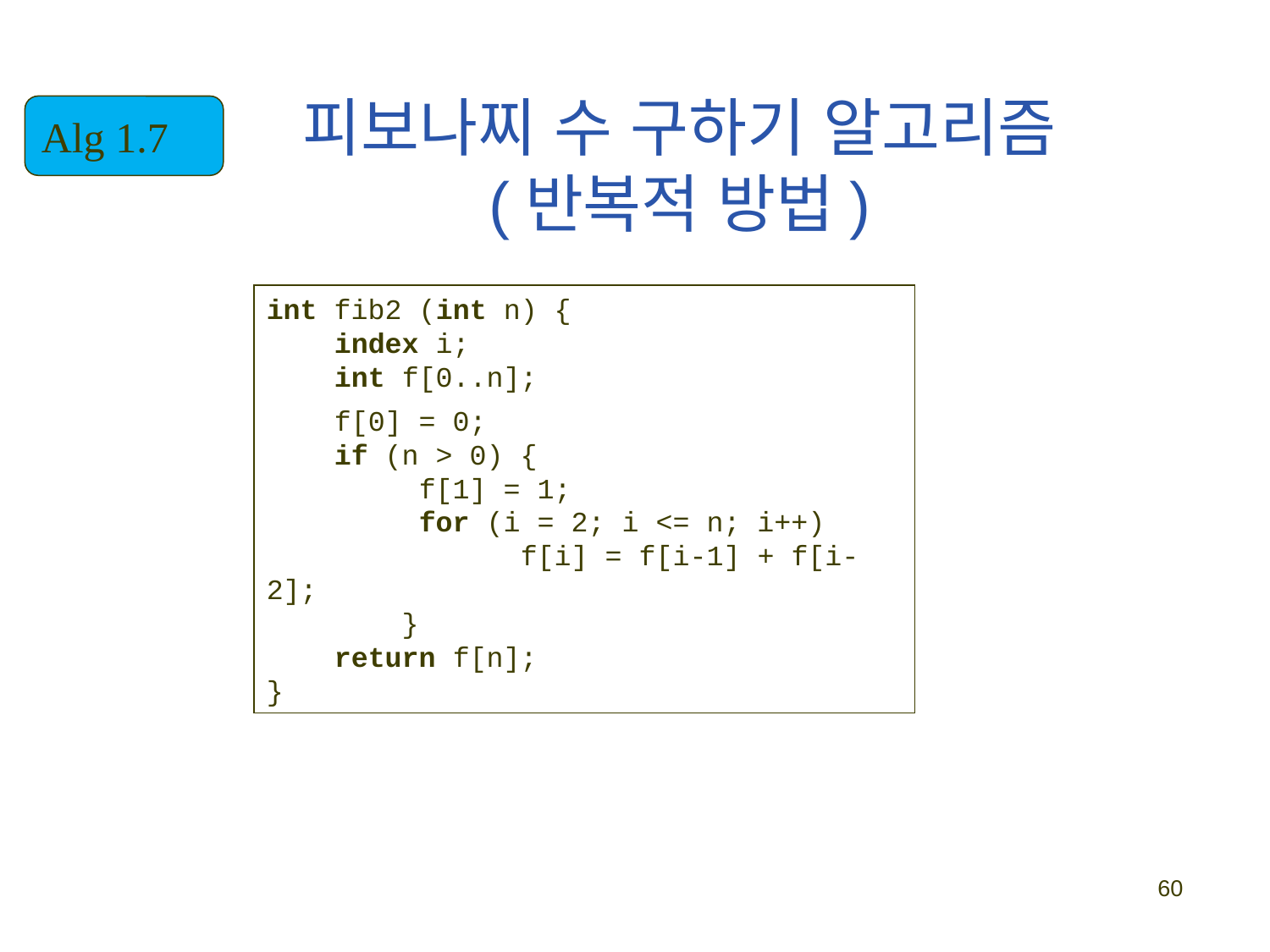

# 피보나찌 수 구하기 알고리즘 (반복적 방법)
Alg 1.7
int fib2 (int n) {
    index i;
    int f[0..n];

    f[0] = 0;
    if (n > 0) {
         f[1] = 1;
         for (i = 2; i <= n; i++)
               f[i] = f[i-1] + f[i-2];
        }
    return f[n];
}
60